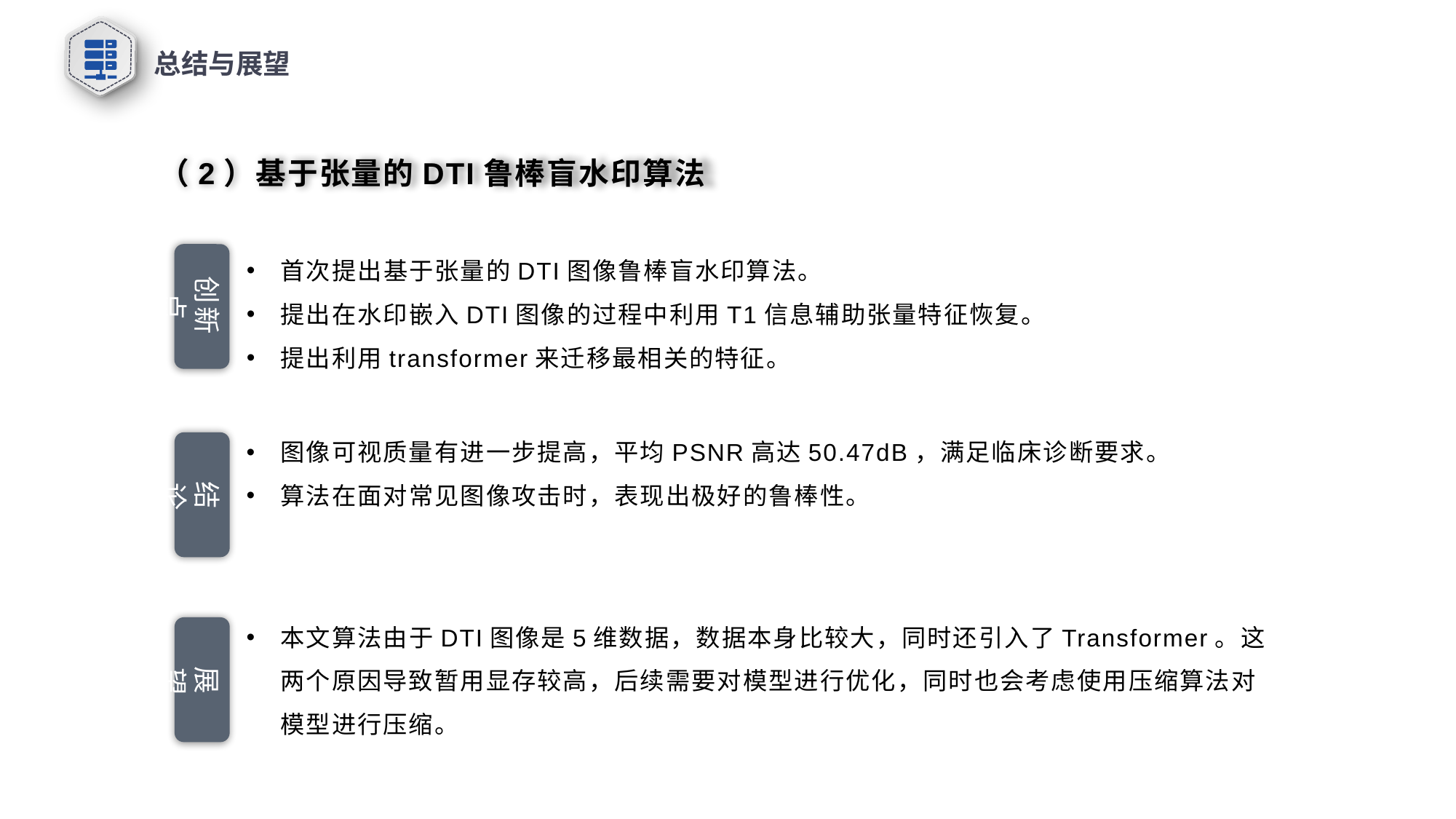

总结与展望

 （2）基于张量的DTI鲁棒盲水印算法
首次提出基于张量的DTI图像鲁棒盲水印算法。
提出在水印嵌入DTI图像的过程中利用T1信息辅助张量特征恢复。
提出利用transformer来迁移最相关的特征。

创新点
图像可视质量有进一步提高，平均PSNR高达50.47dB，满足临床诊断要求。
算法在面对常见图像攻击时，表现出极好的鲁棒性。

结论
本文算法由于DTI图像是5维数据，数据本身比较大，同时还引入了Transformer。这两个原因导致暂用显存较高，后续需要对模型进行优化，同时也会考虑使用压缩算法对模型进行压缩。

展望